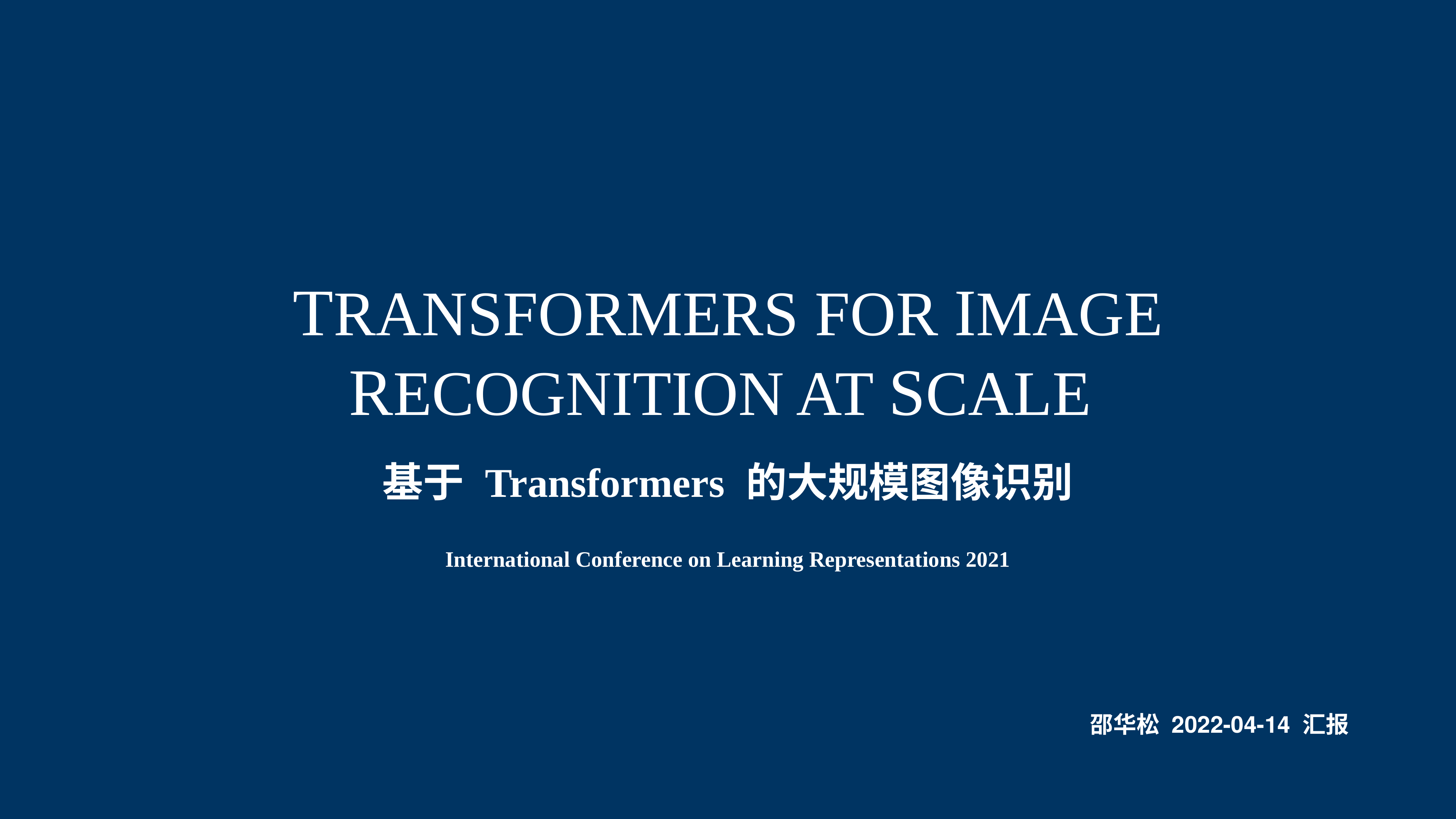

# TRANSFORMERS FOR IMAGE RECOGNITION AT SCALE

基于 Transformers 的大规模图像识别

International Conference on Learning Representations 2021
邵华松 2022-04-14 汇报